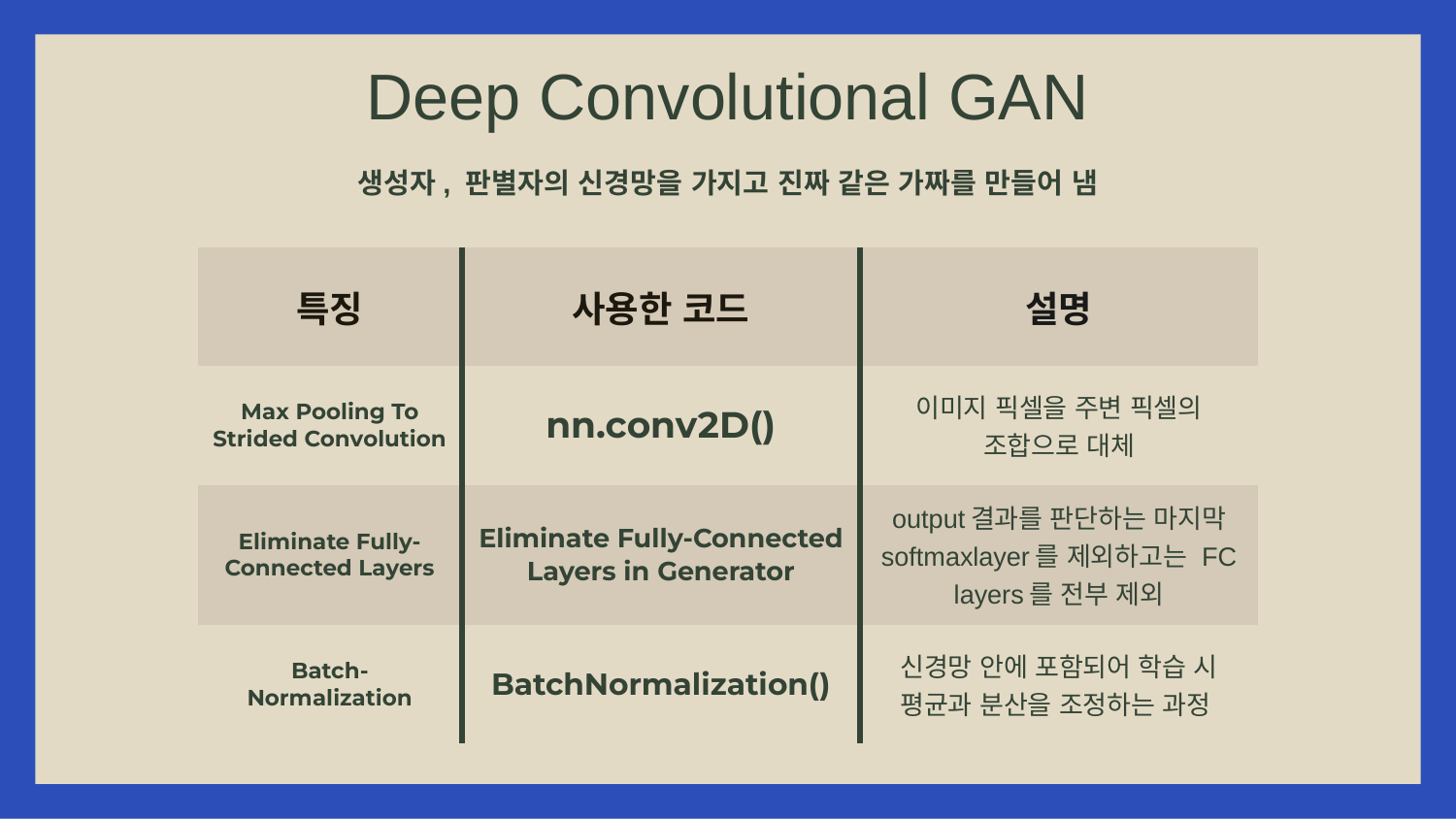

Deep Convolutional GAN
생성자, 판별자의 신경망을 가지고 진짜 같은 가짜를 만들어 냄
| 특징 | 사용한 코드 | 설명 |
| --- | --- | --- |
| Max Pooling To Strided Convolution | nn.conv2D() | 이미지 픽셀을 주변 픽셀의 조합으로 대체 |
| Eliminate Fully-Connected Layers | Eliminate Fully-Connected Layers in Generator | output결과를 판단하는 마지막 softmaxlayer를 제외하고는 FC layers를 전부 제외 |
| Batch-Normalization | BatchNormalization() | 신경망 안에 포함되어 학습 시 평균과 분산을 조정하는 과정 |